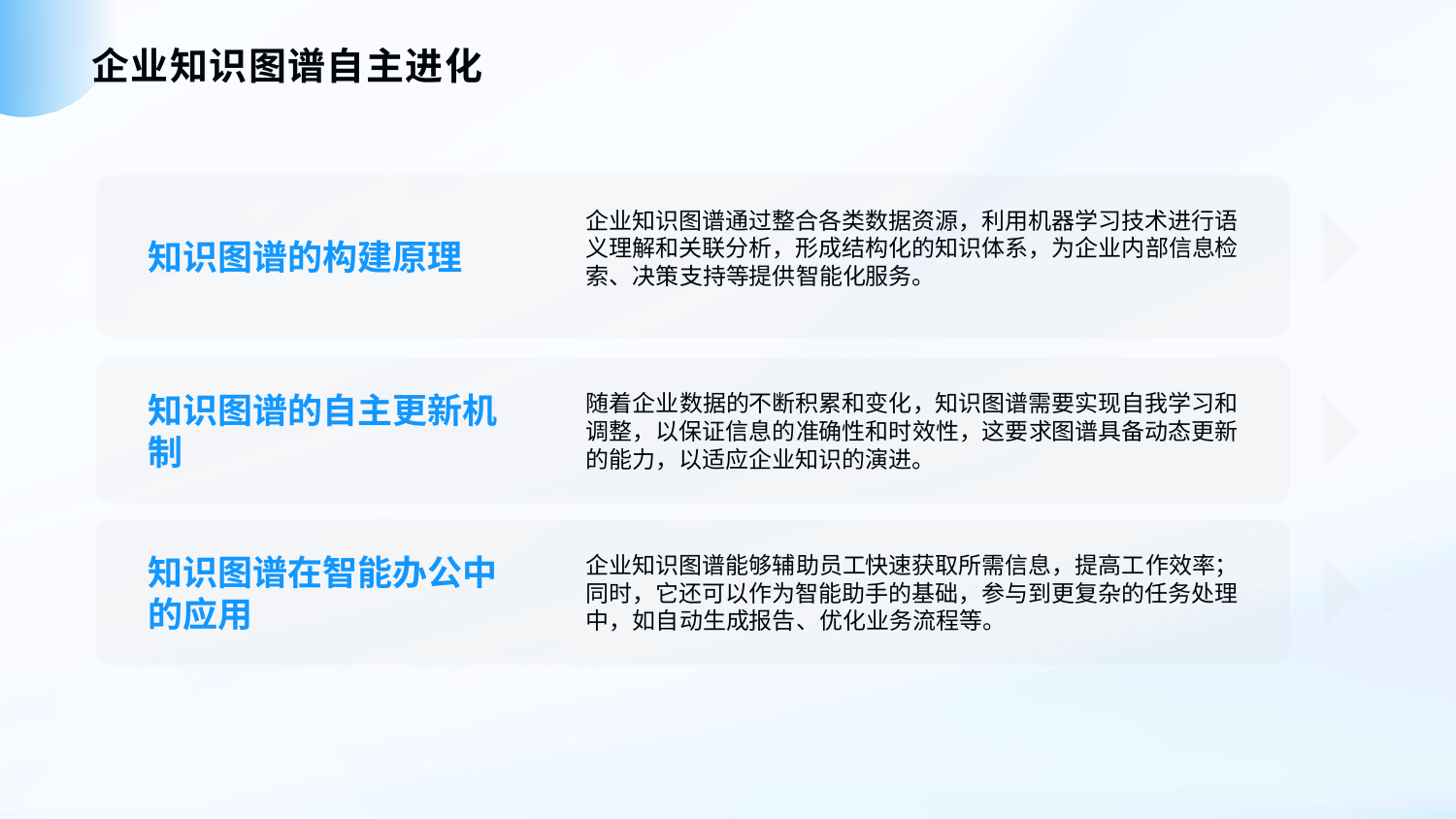

企业知识图谱自主进化

企业知识图谱通过整合各类数据资源，利用机器学习技术进行语义理解和关联分析，形成结构化的知识体系，为企业内部信息检索、决策支持等提供智能化服务。
知识图谱的构建原理

随着企业数据的不断积累和变化，知识图谱需要实现自我学习和调整，以保证信息的准确性和时效性，这要求图谱具备动态更新的能力，以适应企业知识的演进。
知识图谱的自主更新机制

企业知识图谱能够辅助员工快速获取所需信息，提高工作效率；同时，它还可以作为智能助手的基础，参与到更复杂的任务处理中，如自动生成报告、优化业务流程等。
知识图谱在智能办公中的应用